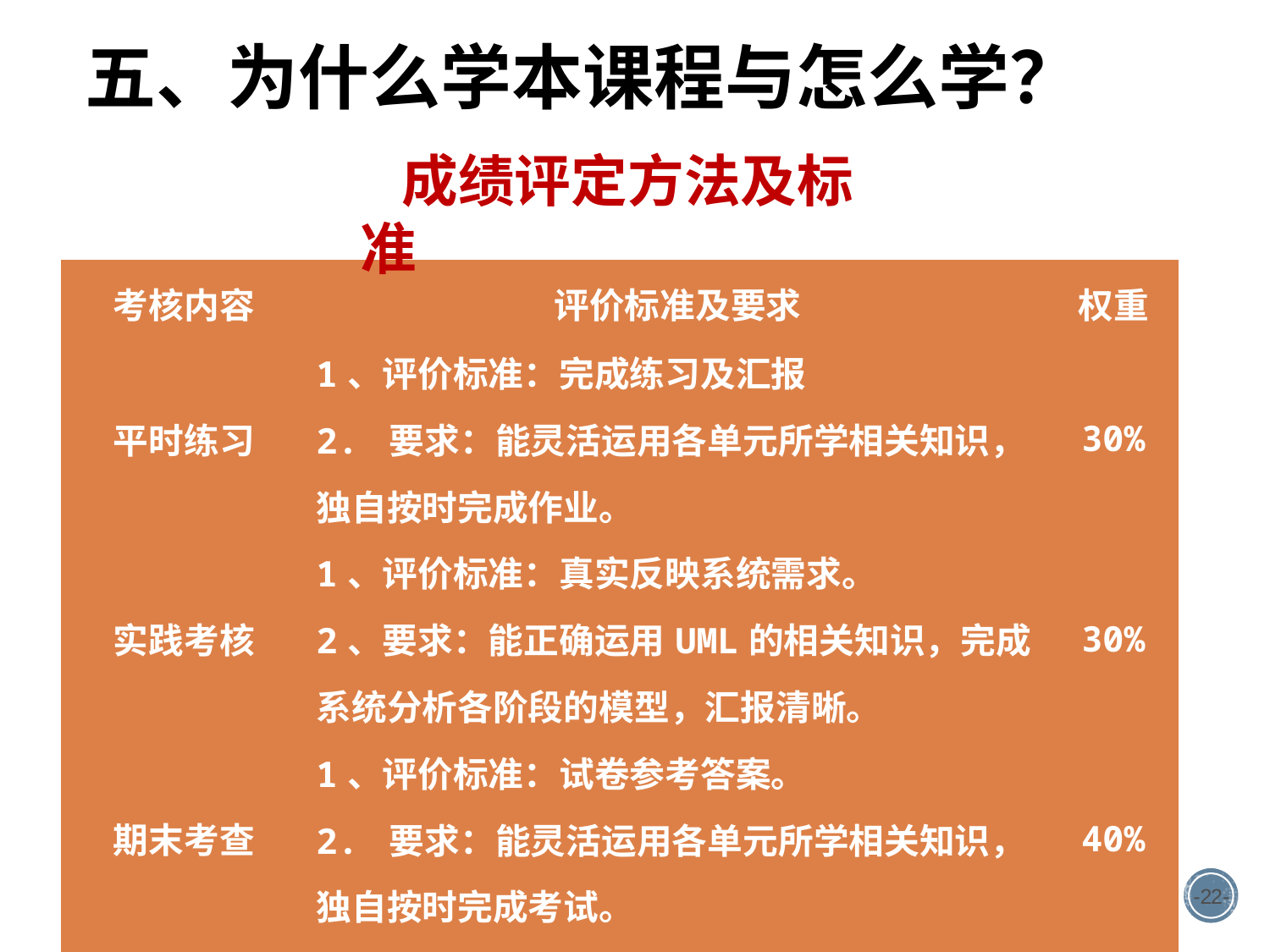

# 五、为什么学本课程与怎么学？
成绩评定方法及标准
| 考核内容 | 评价标准及要求 | 权重 |
| --- | --- | --- |
| 平时练习 | 1、评价标准：完成练习及汇报 2. 要求：能灵活运用各单元所学相关知识，独自按时完成作业。 | 30% |
| 实践考核 | 1、评价标准：真实反映系统需求。 2、要求：能正确运用UML的相关知识，完成系统分析各阶段的模型，汇报清晰。 | 30% |
| 期末考查 | 1、评价标准：试卷参考答案。 2. 要求：能灵活运用各单元所学相关知识，独自按时完成考试。 | 40% |
| 期末考试方式 | 开卷□ 闭卷√ 课程论文□ 实操□ |  |
-22-